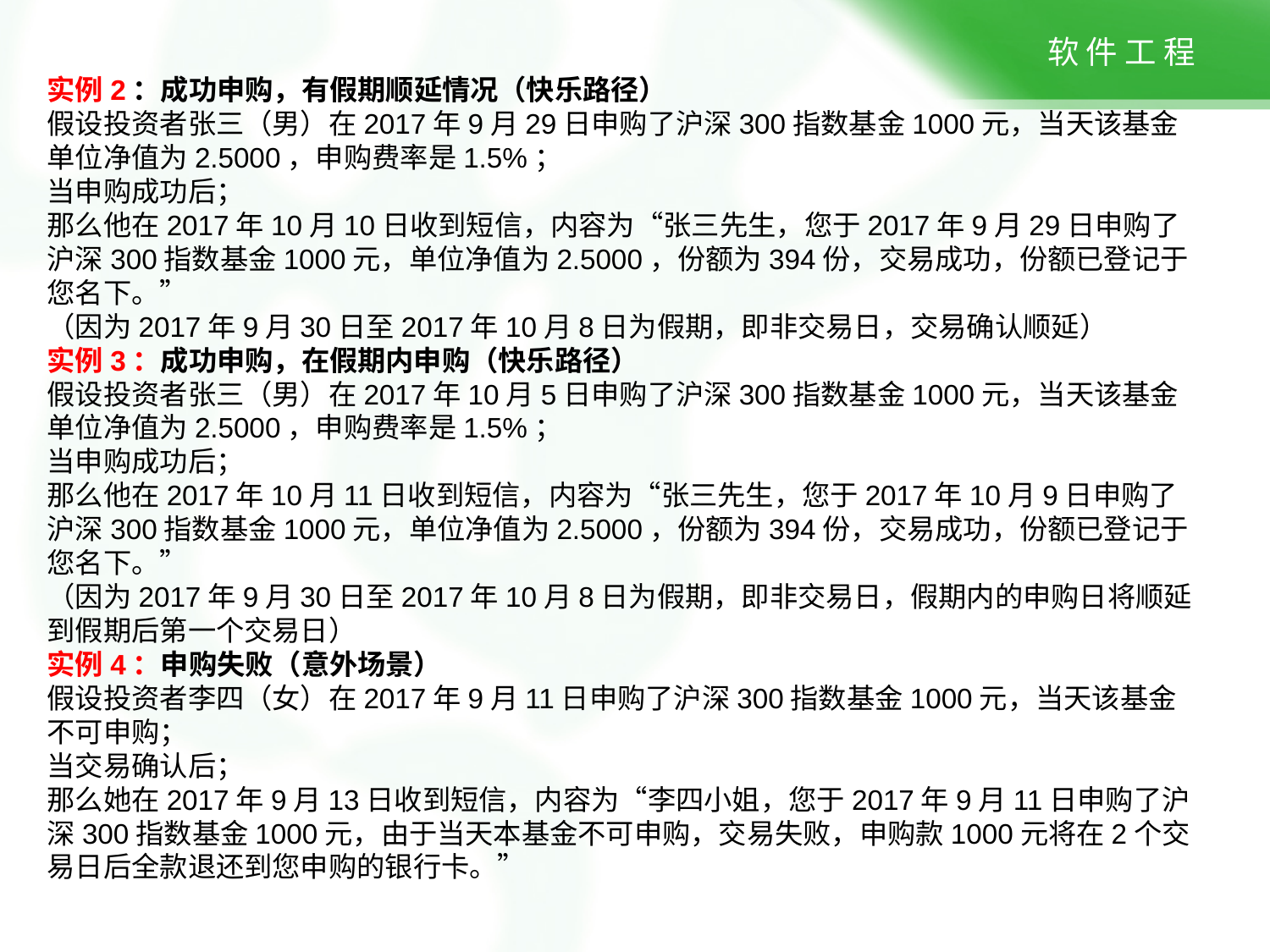

实例2：成功申购，有假期顺延情况（快乐路径）
假设投资者张三（男）在2017年9月29日申购了沪深300指数基金1000元，当天该基金单位净值为2.5000，申购费率是1.5%；
当申购成功后；
那么他在2017年10月10日收到短信，内容为“张三先生，您于2017年9月29日申购了沪深300指数基金1000元，单位净值为2.5000，份额为394份，交易成功，份额已登记于您名下。”
（因为2017年9月30日至2017年10月8日为假期，即非交易日，交易确认顺延）
实例3：成功申购，在假期内申购（快乐路径）
假设投资者张三（男）在2017年10月5日申购了沪深300指数基金1000元，当天该基金单位净值为2.5000，申购费率是1.5%；
当申购成功后；
那么他在2017年10月11日收到短信，内容为“张三先生，您于2017年10月9日申购了沪深300指数基金1000元，单位净值为2.5000，份额为394份，交易成功，份额已登记于您名下。”
（因为2017年9月30日至2017年10月8日为假期，即非交易日，假期内的申购日将顺延到假期后第一个交易日）
实例4：申购失败（意外场景）
假设投资者李四（女）在2017年9月11日申购了沪深300指数基金1000元，当天该基金不可申购；
当交易确认后；
那么她在2017年9月13日收到短信，内容为“李四小姐，您于2017年9月11日申购了沪深300指数基金1000元，由于当天本基金不可申购，交易失败，申购款1000元将在2个交易日后全款退还到您申购的银行卡。”